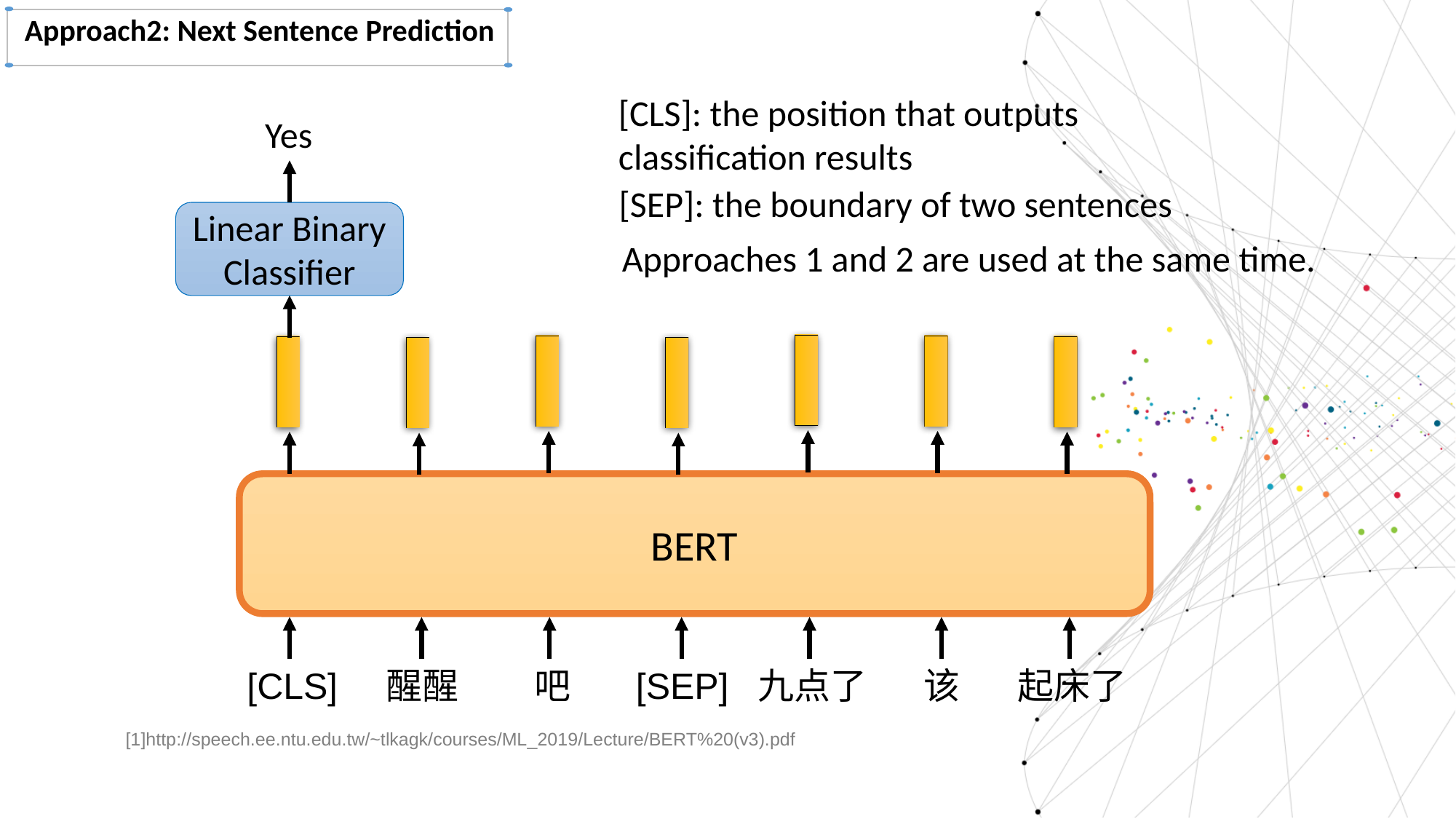

Approach2: Next Sentence Prediction

[CLS]: the position that outputs classification results
Yes
[SEP]: the boundary of two sentences
Linear Binary
Classifier
Approaches 1 and 2 are used at the same time.

BERT
[CLS]
醒醒
吧
[SEP]
九点了
该
起床了
[1]http://speech.ee.ntu.edu.tw/~tlkagk/courses/ML_2019/Lecture/BERT%20(v3).pdf